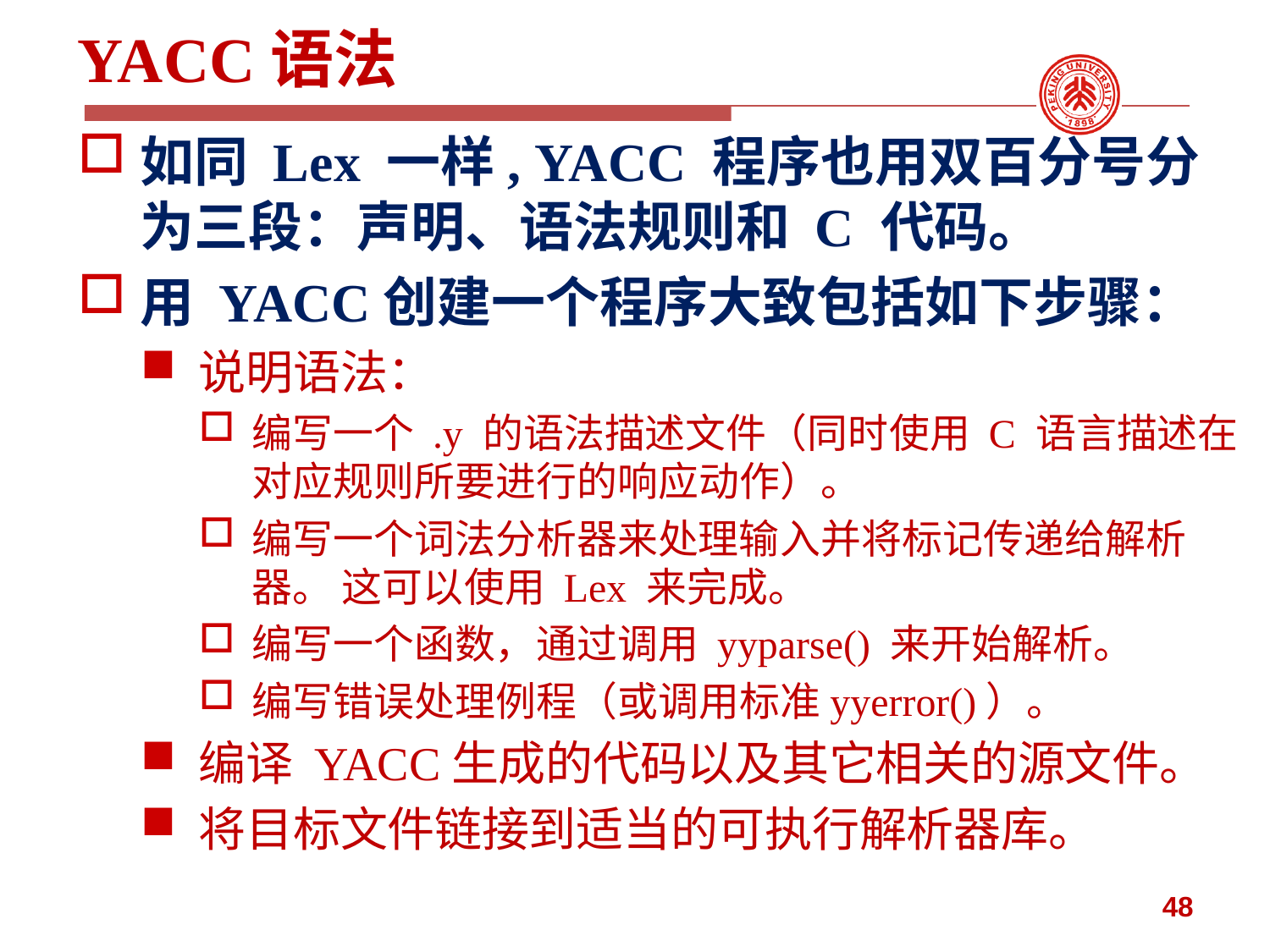

# YACC语法
如同 Lex 一样, YACC 程序也用双百分号分为三段：声明、语法规则和 C 代码。
用 YACC创建一个程序大致包括如下步骤：
说明语法：
编写一个 .y 的语法描述文件（同时使用 C 语言描述在对应规则所要进行的响应动作）。
编写一个词法分析器来处理输入并将标记传递给解析器。 这可以使用 Lex 来完成。
编写一个函数，通过调用 yyparse() 来开始解析。
编写错误处理例程（或调用标准yyerror()）。
编译 YACC生成的代码以及其它相关的源文件。
将目标文件链接到适当的可执行解析器库。

48